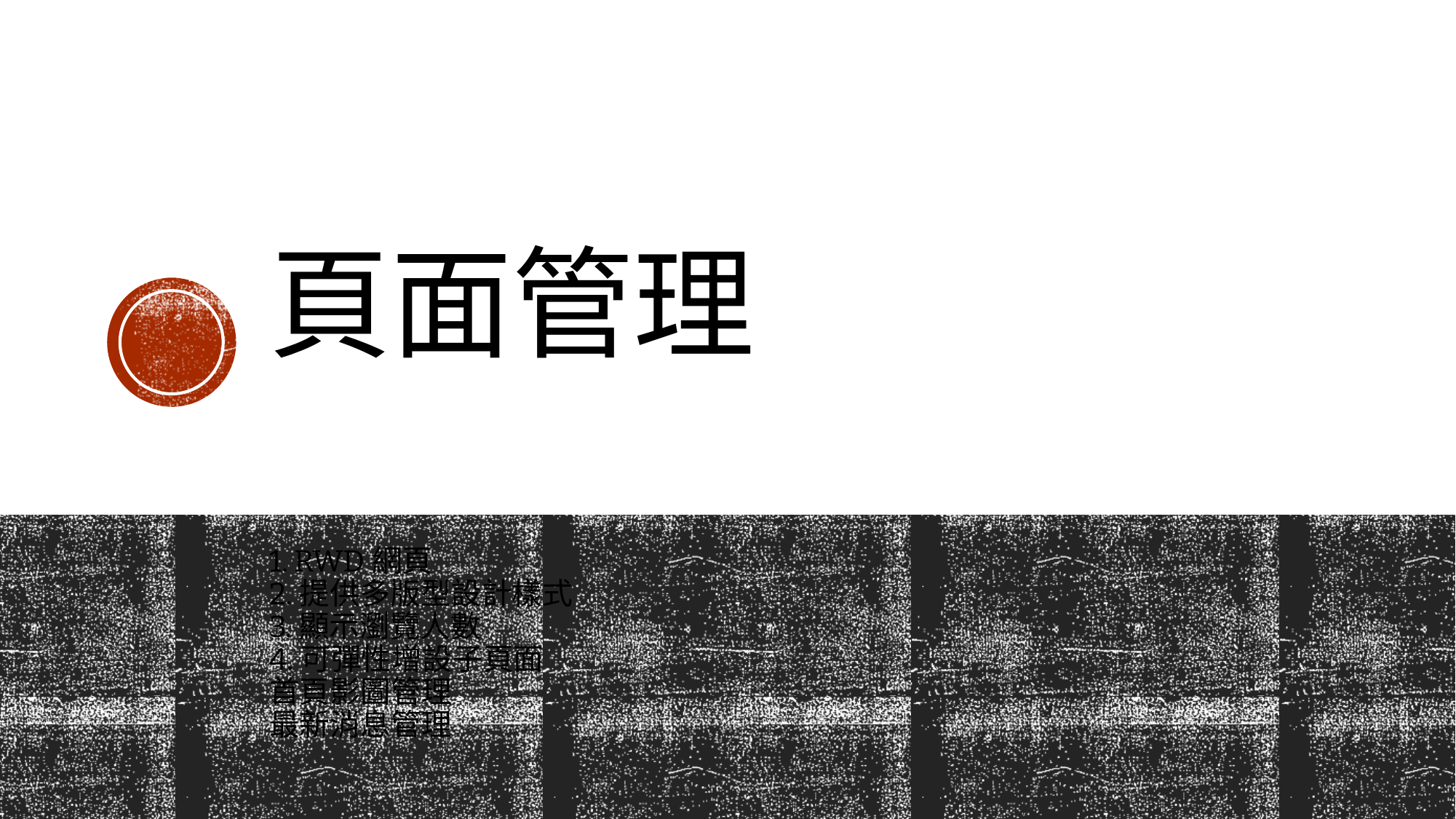

# 頁面管理
1. RWD網頁
2.提供多版型設計樣式 
3.顯示瀏覽人數 
4.可彈性增設子頁面 
首頁影圖管理 
最新消息管理